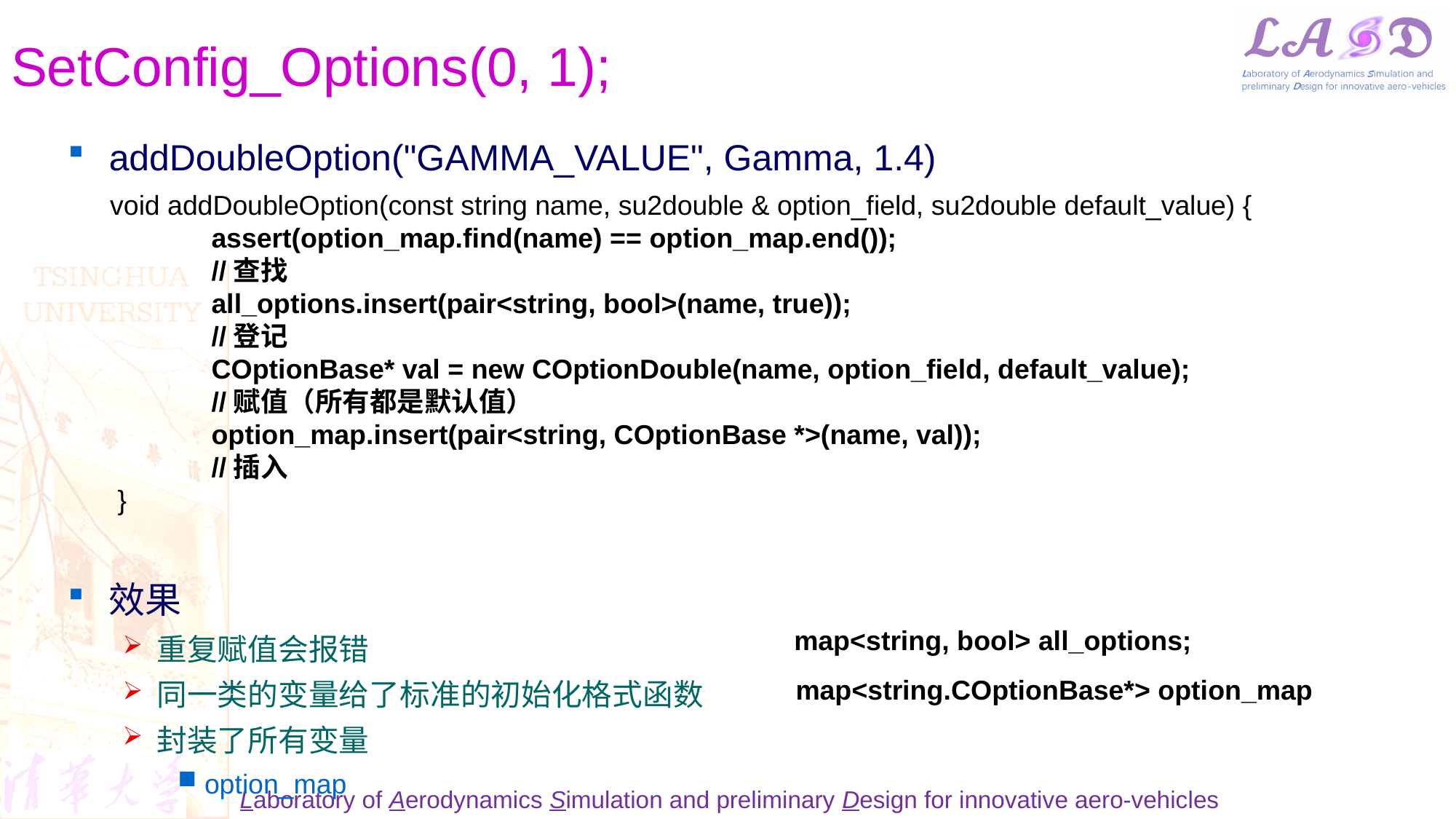

# SetConfig_Options(0, 1);
addDoubleOption("GAMMA_VALUE", Gamma, 1.4)

效果
重复赋值会报错
同一类的变量给了标准的初始化格式函数
封装了所有变量
option_map

 void addDoubleOption(const string name, su2double & option_field, su2double default_value) {
	assert(option_map.find(name) == option_map.end());
	//查找
	all_options.insert(pair<string, bool>(name, true));
	//登记
	COptionBase* val = new COptionDouble(name, option_field, default_value);
	//赋值（所有都是默认值）
	option_map.insert(pair<string, COptionBase *>(name, val));
	//插入
  }
 map<string, bool> all_options;
map<string.COptionBase*> option_map